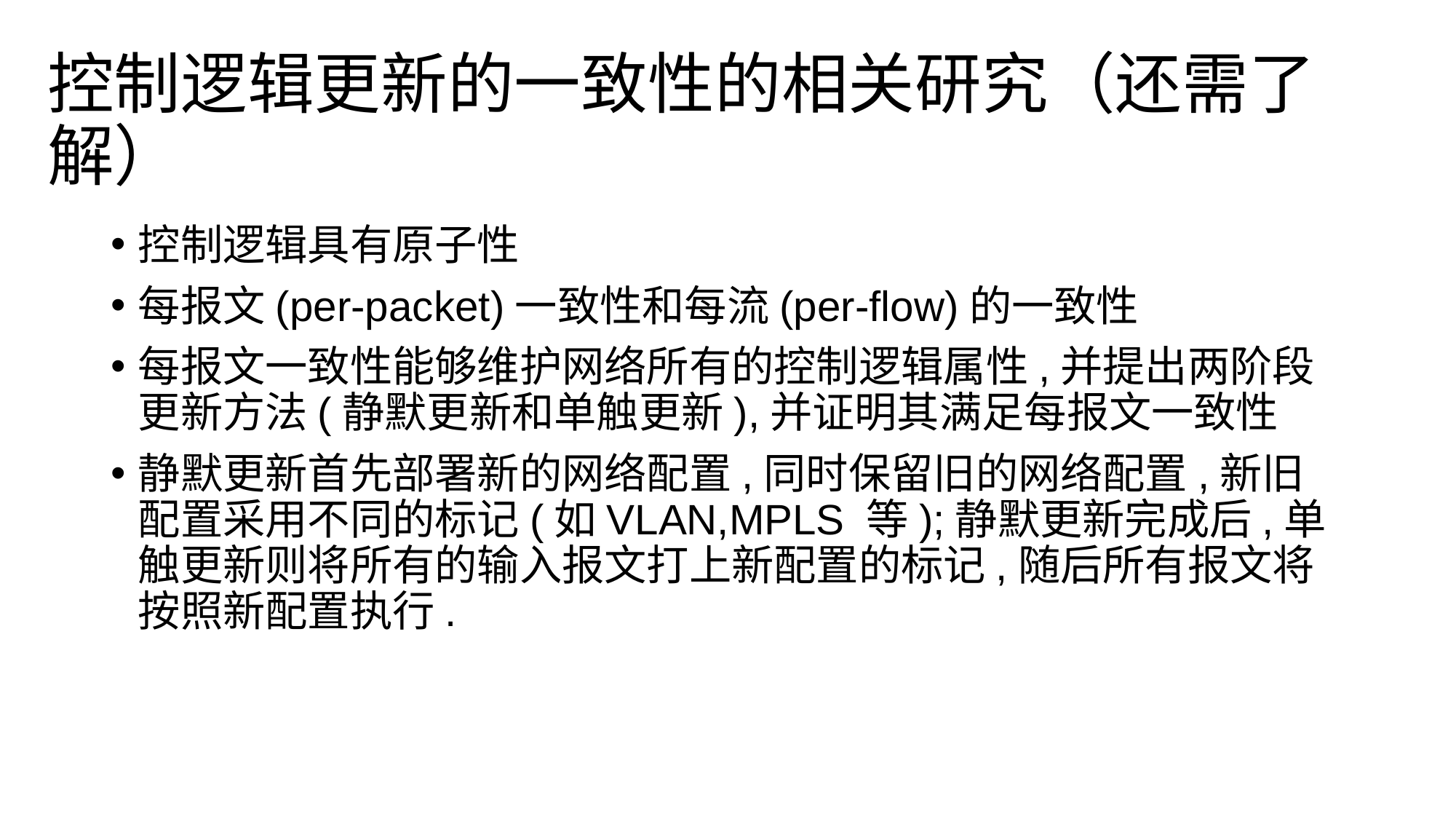

# 控制逻辑更新的一致性的相关研究（还需了解）
控制逻辑具有原子性
每报文(per-packet)一致性和每流(per-flow)的一致性
每报文一致性能够维护网络所有的控制逻辑属性,并提出两阶段更新方法(静默更新和单触更新),并证明其满足每报文一致性
静默更新首先部署新的网络配置,同时保留旧的网络配置,新旧配置采用不同的标记(如VLAN,MPLS 等);静默更新完成后,单触更新则将所有的输入报文打上新配置的标记,随后所有报文将按照新配置执行.